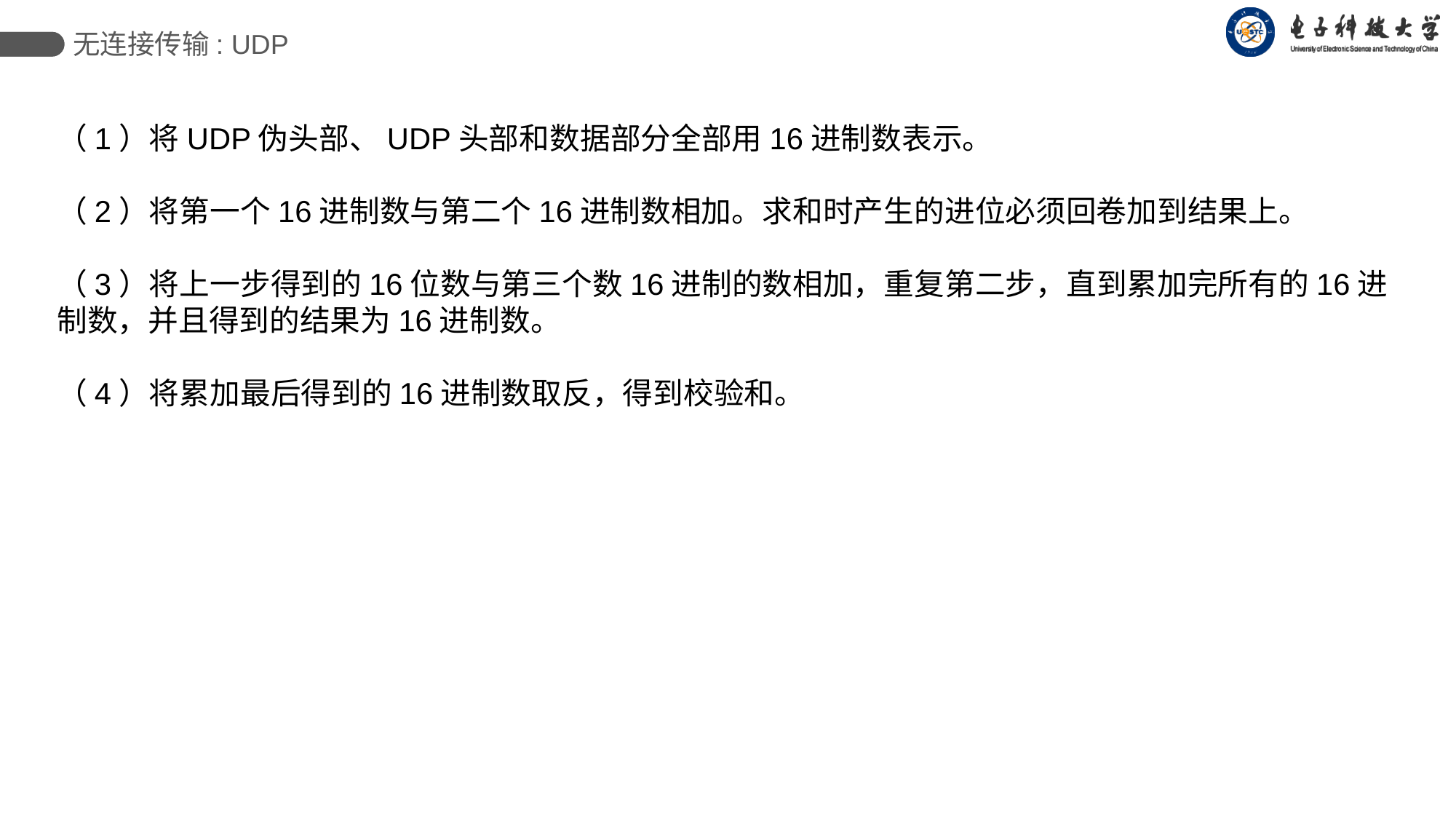

无连接传输: UDP

（1）将UDP伪头部、UDP头部和数据部分全部用16进制数表示。

（2）将第一个16进制数与第二个16进制数相加。求和时产生的进位必须回卷加到结果上。

（3）将上一步得到的16位数与第三个数16进制的数相加，重复第二步，直到累加完所有的16进制数，并且得到的结果为16进制数。

（4）将累加最后得到的16进制数取反，得到校验和。